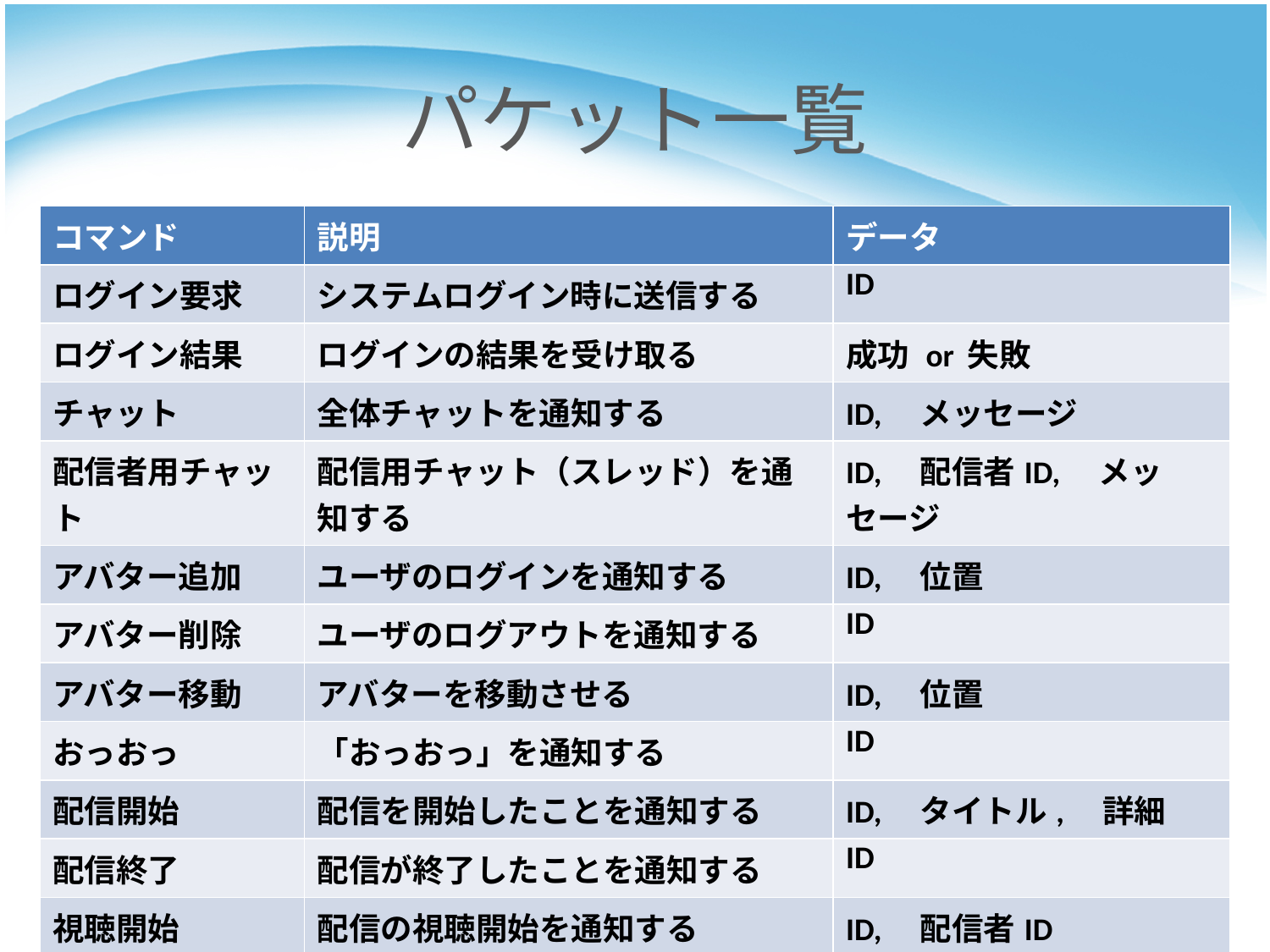

# パケット一覧
| コマンド | 説明 | データ |
| --- | --- | --- |
| ログイン要求 | システムログイン時に送信する | ID |
| ログイン結果 | ログインの結果を受け取る | 成功 or 失敗 |
| チャット | 全体チャットを通知する | ID,　メッセージ |
| 配信者用チャット | 配信用チャット（スレッド）を通知する | ID,　配信者ID,　メッセージ |
| アバター追加 | ユーザのログインを通知する | ID,　位置 |
| アバター削除 | ユーザのログアウトを通知する | ID |
| アバター移動 | アバターを移動させる | ID,　位置 |
| おっおっ | 「おっおっ」を通知する | ID |
| 配信開始 | 配信を開始したことを通知する | ID,　タイトル,　詳細 |
| 配信終了 | 配信が終了したことを通知する | ID |
| 視聴開始 | 配信の視聴開始を通知する | ID,　配信者ID |
| 視聴終了 | 配信の視聴終了を通知する | ID |